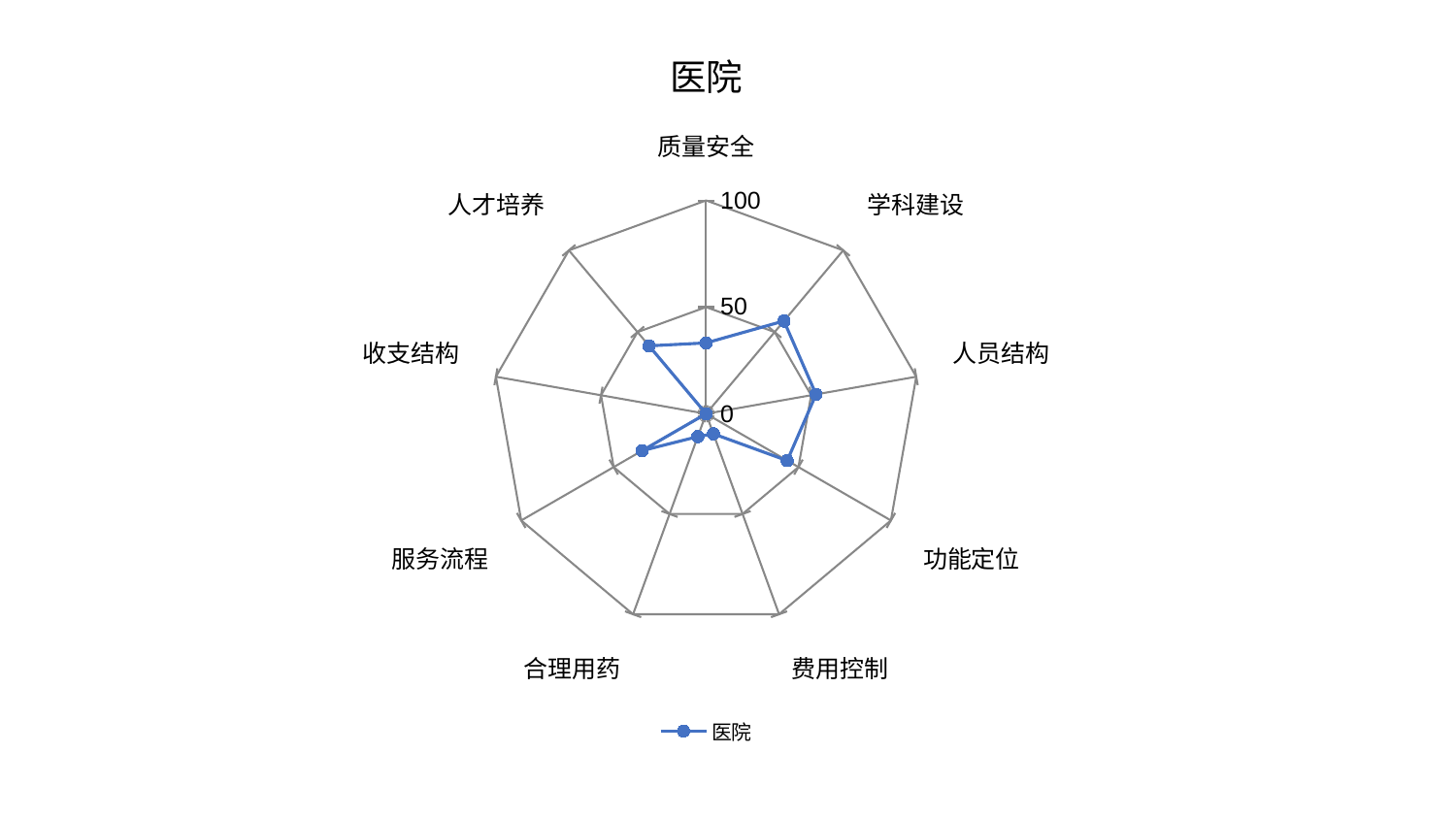

### Chart: 医院

| Category | 医院 |
|---|---|
| 质量安全 | 33.209234483872635 |
| 学科建设 | 56.787985787619725 |
| 人员结构 | 52.323205836717435 |
| 功能定位 | 43.9122223720863 |
| 费用控制 | 9.988977781359775 |
| 合理用药 | 11.411910091945366 |
| 服务流程 | 34.60490143128216 |
| 收支结构 | -inf |
| 人才培养 | 41.57495322881671 |
201